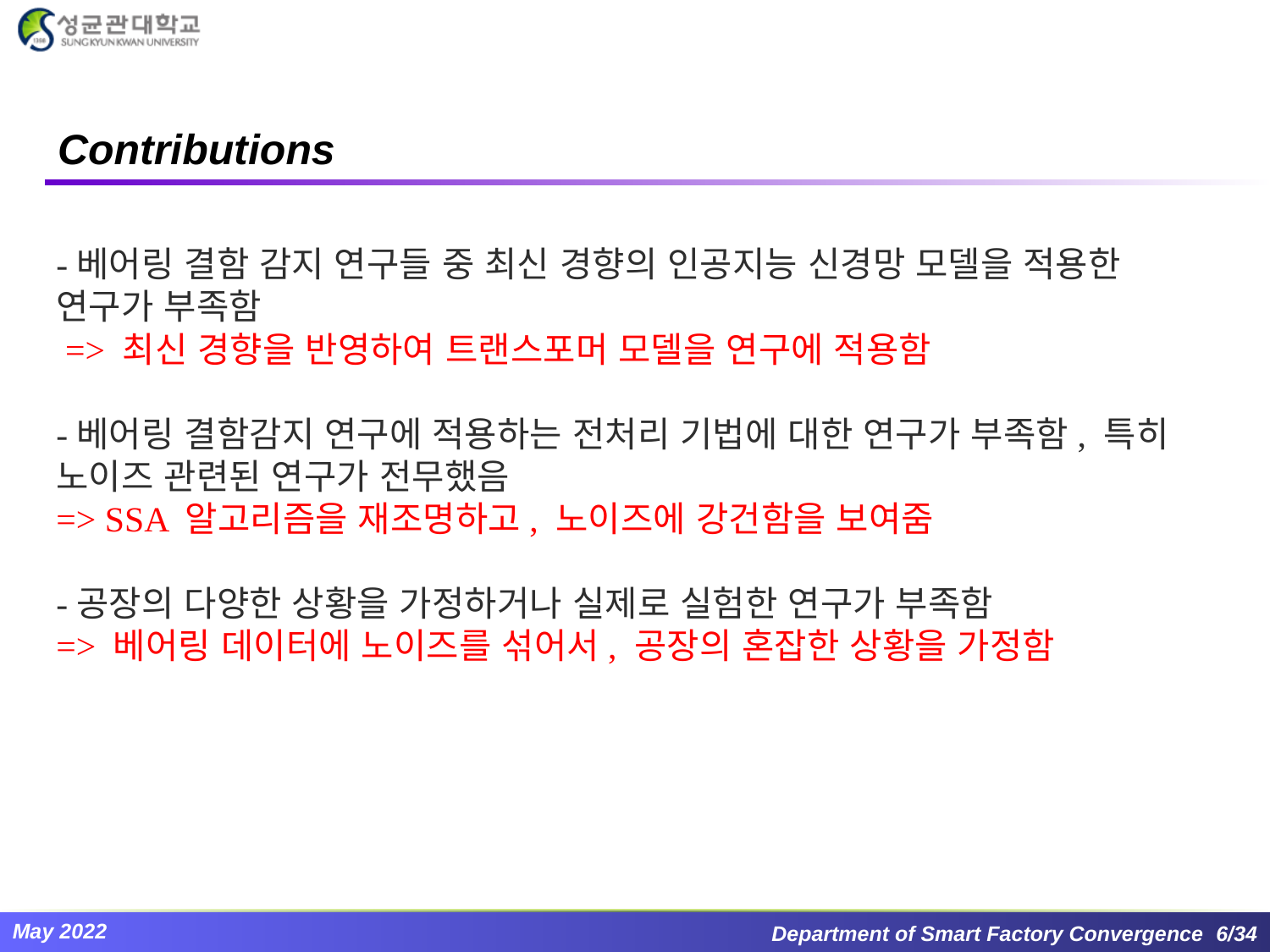

# Contributions
-베어링 결함 감지 연구들 중 최신 경향의 인공지능 신경망 모델을 적용한 연구가 부족함
 => 최신 경향을 반영하여 트랜스포머 모델을 연구에 적용함

-베어링 결함감지 연구에 적용하는 전처리 기법에 대한 연구가 부족함, 특히 노이즈 관련된 연구가 전무했음
=> SSA 알고리즘을 재조명하고, 노이즈에 강건함을 보여줌

-공장의 다양한 상황을 가정하거나 실제로 실험한 연구가 부족함
=> 베어링 데이터에 노이즈를 섞어서, 공장의 혼잡한 상황을 가정함